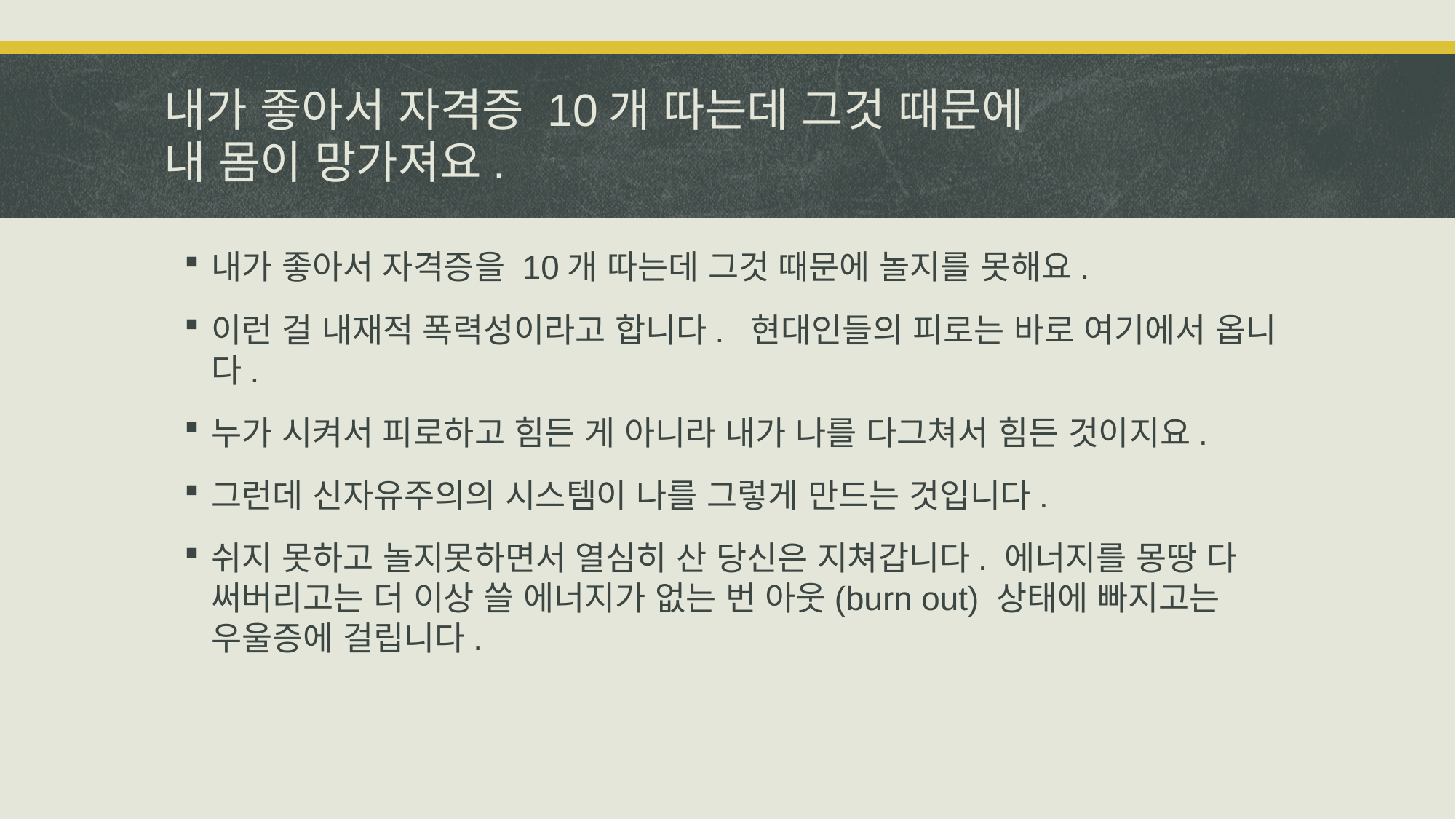

# 내가 좋아서 자격증 10개 따는데 그것 때문에 내 몸이 망가져요.
내가 좋아서 자격증을 10개 따는데 그것 때문에 놀지를 못해요.
이런 걸 내재적 폭력성이라고 합니다.  현대인들의 피로는 바로 여기에서 옵니다.
누가 시켜서 피로하고 힘든 게 아니라 내가 나를 다그쳐서 힘든 것이지요.
그런데 신자유주의의 시스템이 나를 그렇게 만드는 것입니다.
쉬지 못하고 놀지못하면서 열심히 산 당신은 지쳐갑니다. 에너지를 몽땅 다 써버리고는 더 이상 쓸 에너지가 없는 번 아웃(burn out) 상태에 빠지고는 우울증에 걸립니다.